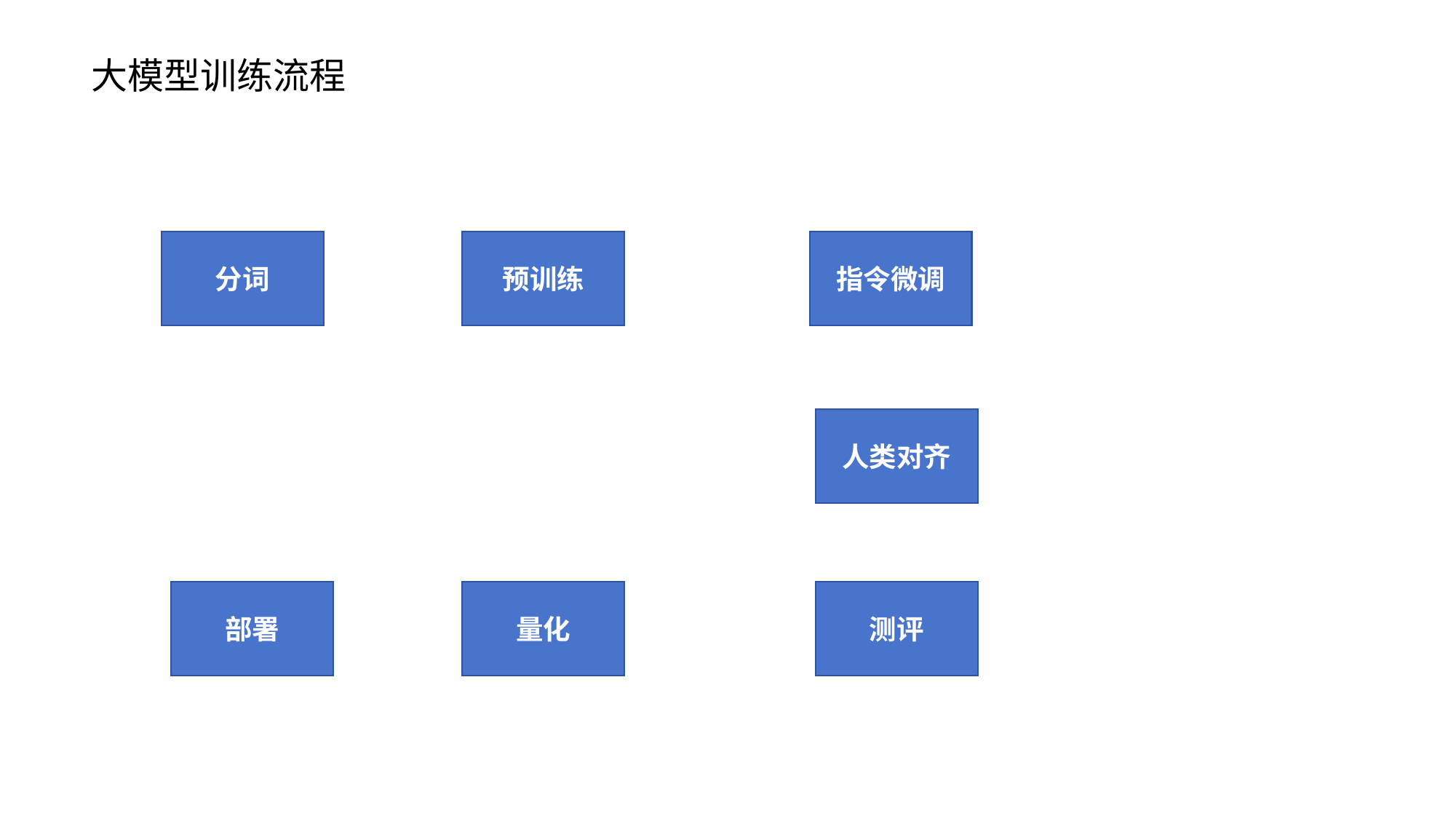

大模型训练流程
分词
预训练
指令微调
人类对齐
部署
量化
测评